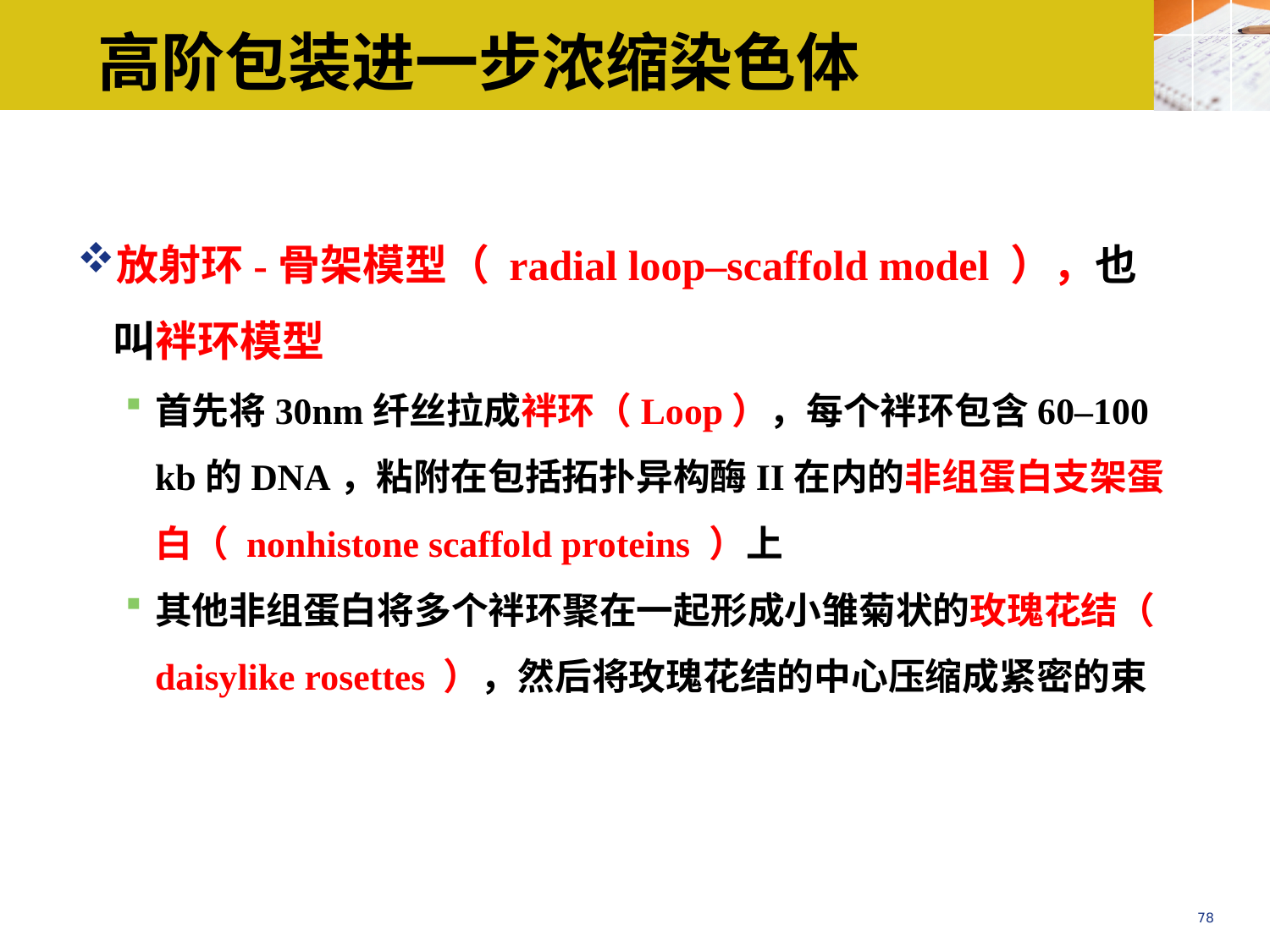

# 高阶包装进一步浓缩染色体
放射环-骨架模型（ radial loop–scaffold model ），也叫袢环模型
首先将30nm纤丝拉成袢环（Loop），每个袢环包含60–100 kb的DNA，粘附在包括拓扑异构酶II在内的非组蛋白支架蛋白（ nonhistone scaffold proteins ）上
其他非组蛋白将多个袢环聚在一起形成小雏菊状的玫瑰花结（ daisylike rosettes ），然后将玫瑰花结的中心压缩成紧密的束
78